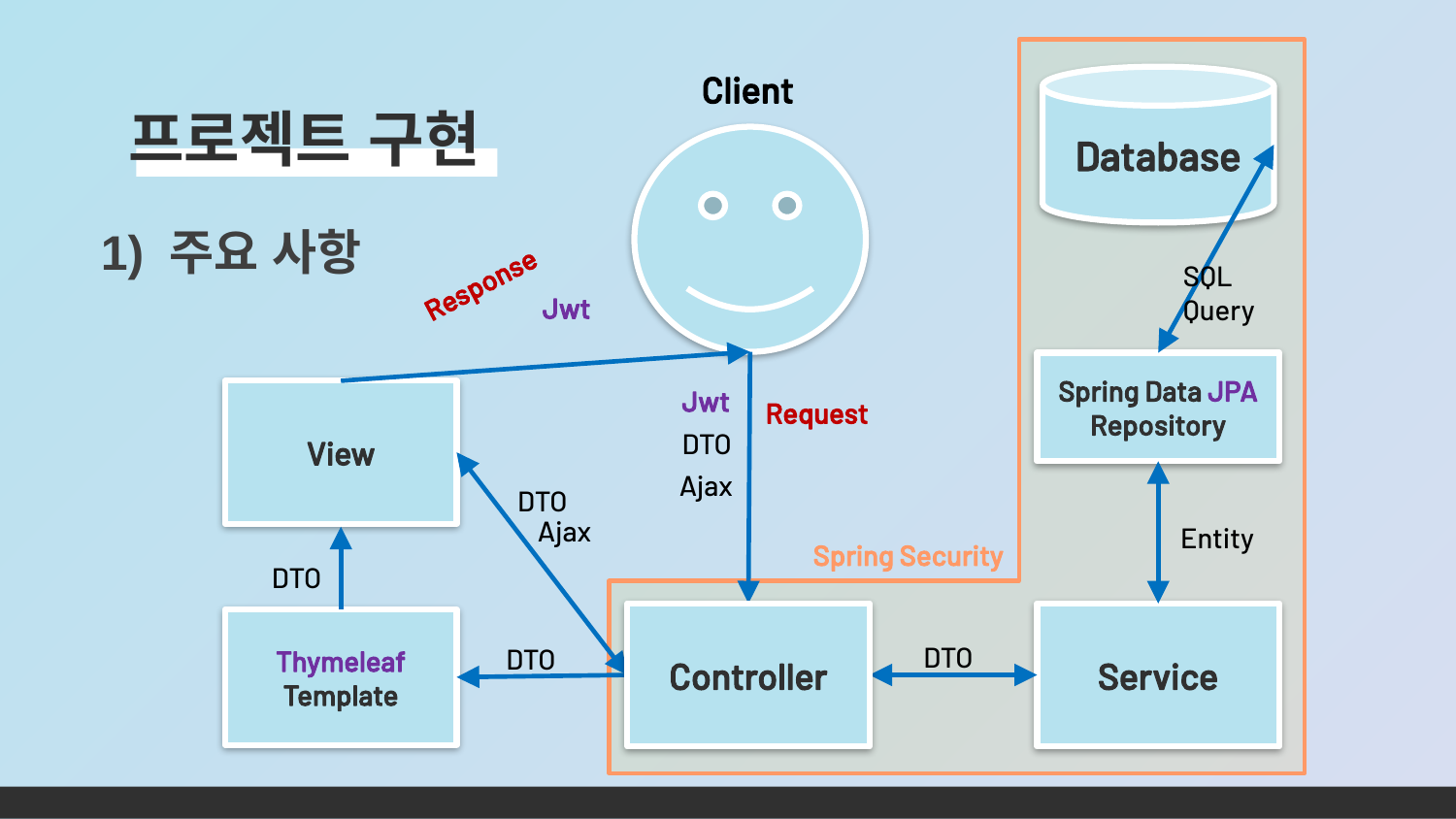

Client
Database
# 프로젝트 구현

1) 주요 사항
Response
SQL Query
Jwt
Spring Data JPA
Repository
Jwt
View
Request
DTO
Ajax
DTO
Ajax
Entity
Spring Security
DTO
Controller
Service
Thymeleaf
Template
DTO
DTO